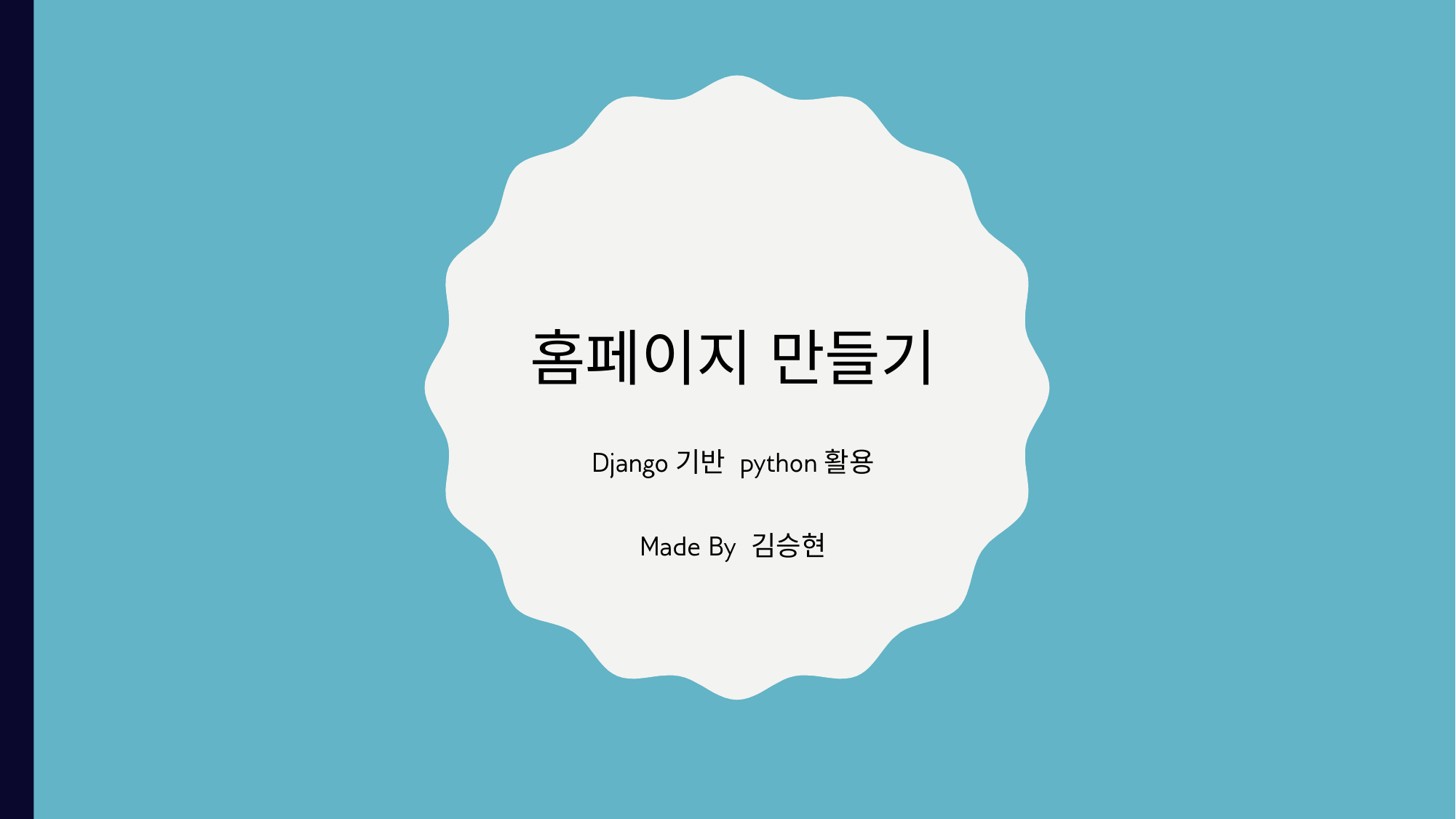

홈페이지 만들기
Django기반 python활용
Made By 김승현